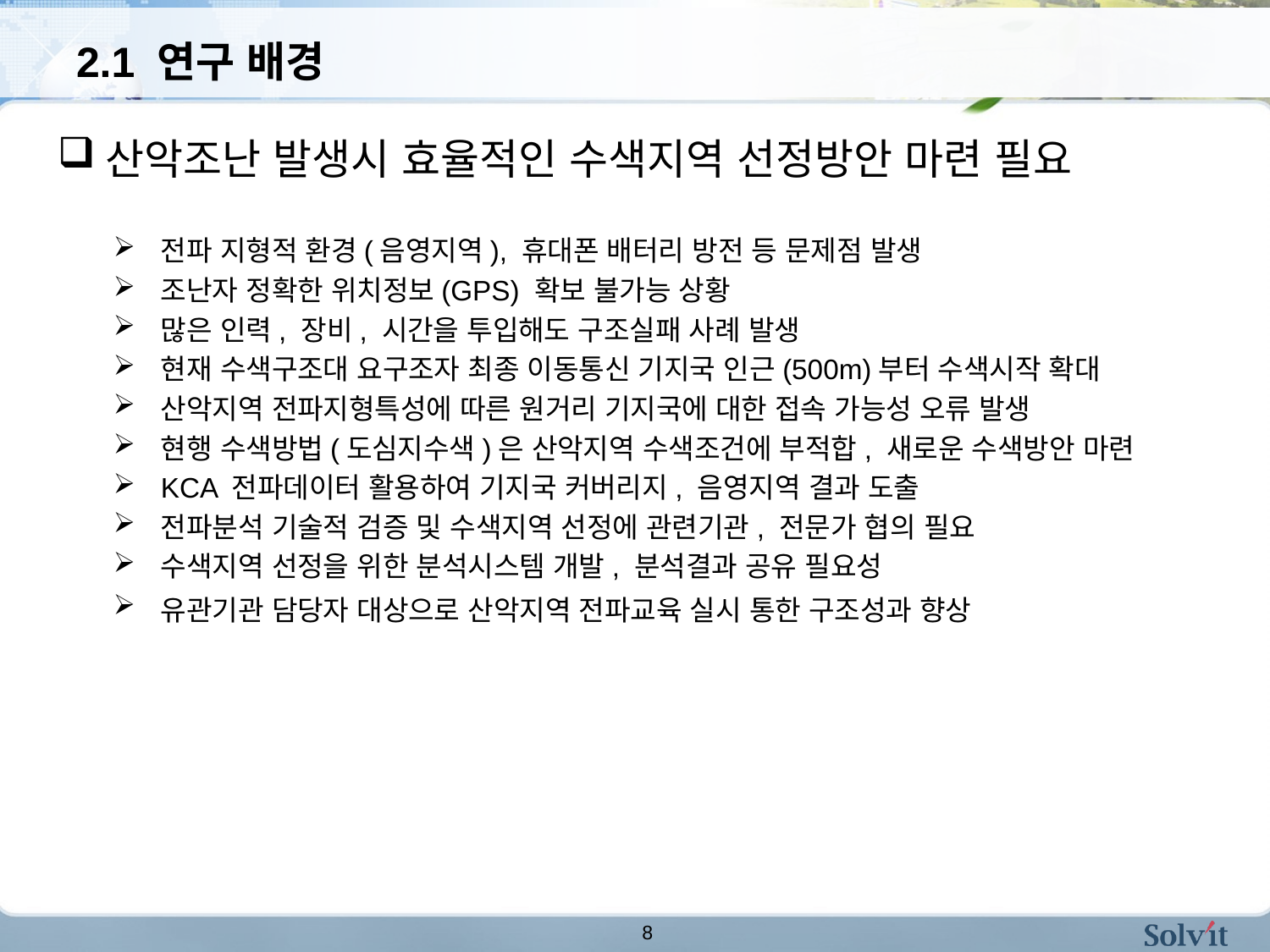

# 2.1 연구 배경
산악조난 발생시 효율적인 수색지역 선정방안 마련 필요

전파 지형적 환경(음영지역), 휴대폰 배터리 방전 등 문제점 발생
조난자 정확한 위치정보(GPS) 확보 불가능 상황
많은 인력, 장비, 시간을 투입해도 구조실패 사례 발생
현재 수색구조대 요구조자 최종 이동통신 기지국 인근(500m)부터 수색시작 확대
산악지역 전파지형특성에 따른 원거리 기지국에 대한 접속 가능성 오류 발생
현행 수색방법(도심지수색)은 산악지역 수색조건에 부적합, 새로운 수색방안 마련
KCA 전파데이터 활용하여 기지국 커버리지, 음영지역 결과 도출
전파분석 기술적 검증 및 수색지역 선정에 관련기관, 전문가 협의 필요
수색지역 선정을 위한 분석시스템 개발, 분석결과 공유 필요성
유관기관 담당자 대상으로 산악지역 전파교육 실시 통한 구조성과 향상
8